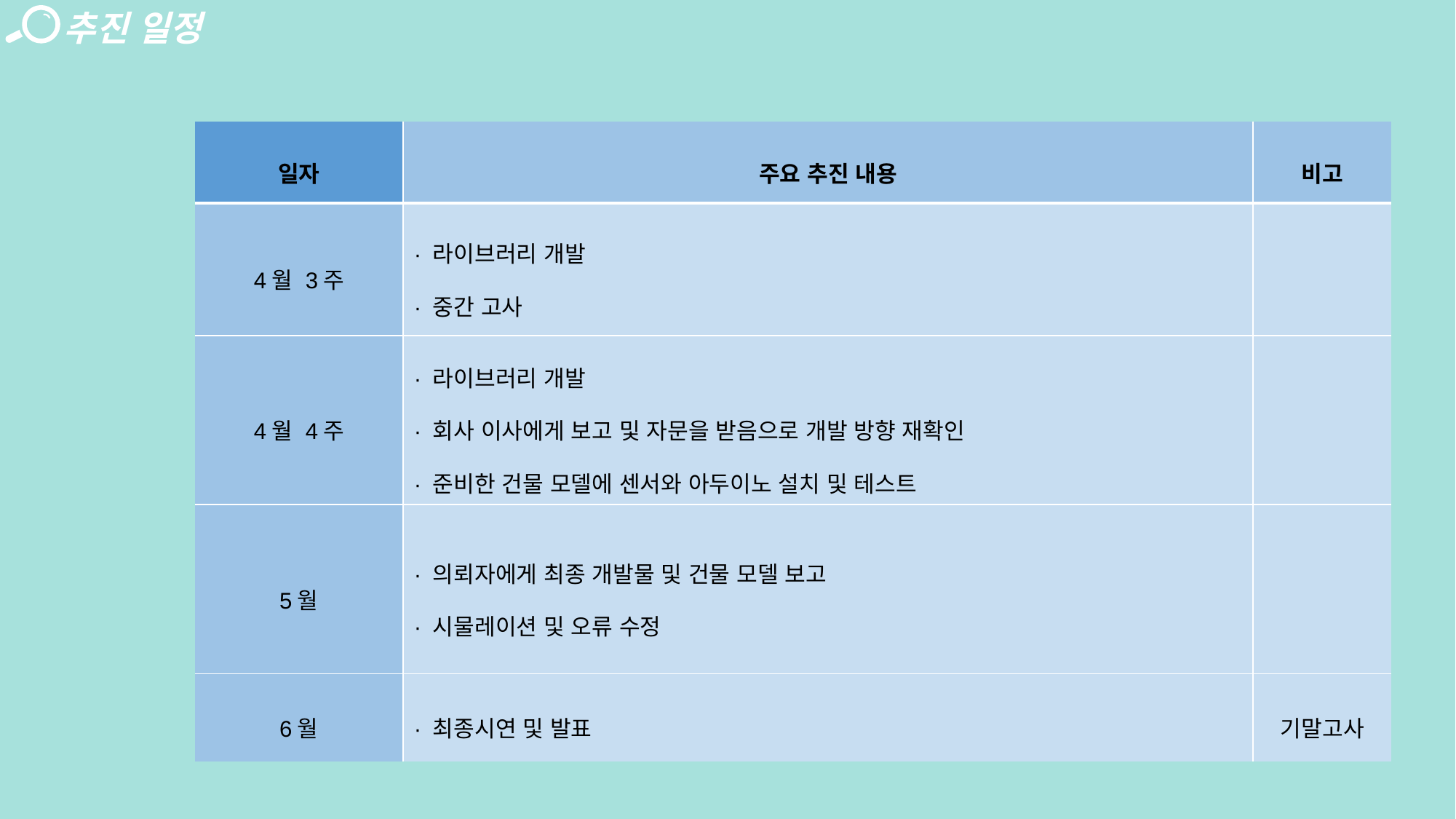

추진 일정

| 일자 | 주요 추진 내용 | 비고 |
| --- | --- | --- |
| 4월 3주 | · 라이브러리 개발 · 중간 고사 |  |
| 4월 4주 | · 라이브러리 개발 · 회사 이사에게 보고 및 자문을 받음으로 개발 방향 재확인 · 준비한 건물 모델에 센서와 아두이노 설치 및 테스트 |  |
| 5월 | · 의뢰자에게 최종 개발물 및 건물 모델 보고 · 시물레이션 및 오류 수정 |  |
| 6월 | · 최종시연 및 발표 | 기말고사 |